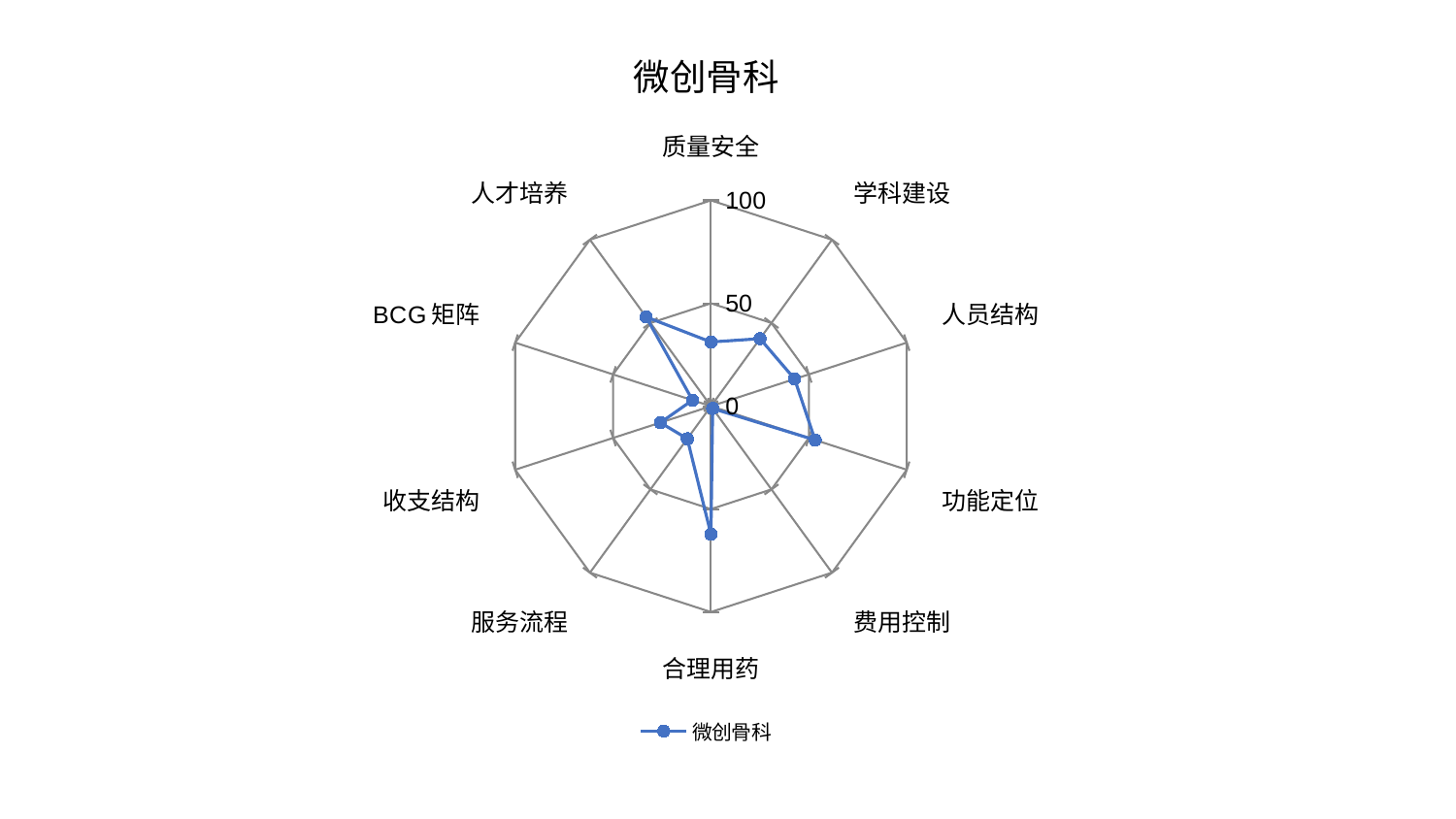

### Chart: 微创骨科

| Category | 微创骨科 |
|---|---|
| 质量安全 | 31.203496548207404 |
| 学科建设 | 40.567643273636115 |
| 人员结构 | 42.70912131617821 |
| 功能定位 | 53.21593041592734 |
| 费用控制 | 1.413201776745101 |
| 合理用药 | 62.27314110891604 |
| 服务流程 | 19.566182932123233 |
| 收支结构 | 25.85714085596453 |
| BCG矩阵 | 9.434446972188987 |
| 人才培养 | 53.58833096134071 |
154